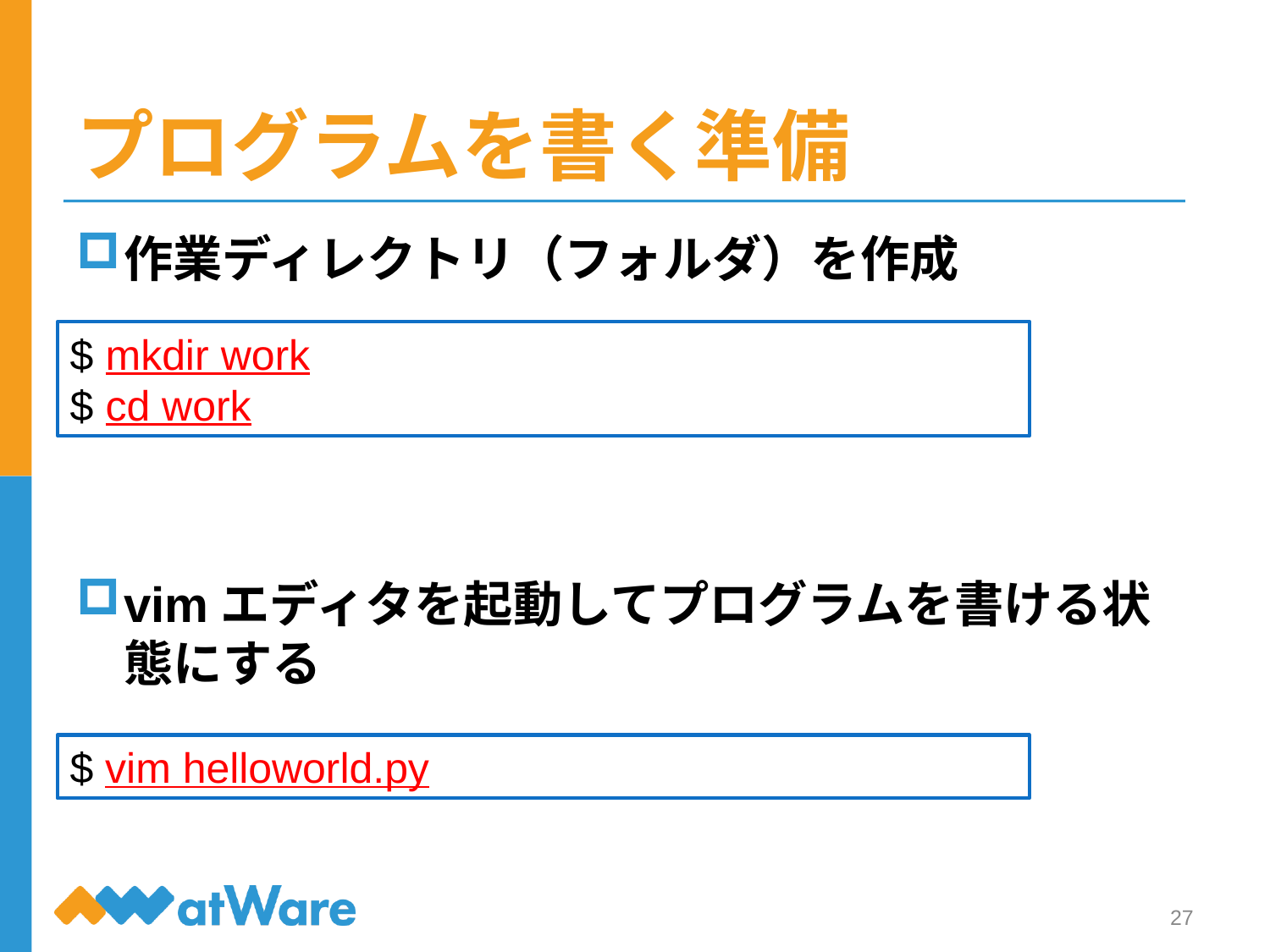

# プログラムを書く準備
作業ディレクトリ（フォルダ）を作成

vimエディタを起動してプログラムを書ける状態にする

$ mkdir work
$ cd work
$ vim helloworld.py
27